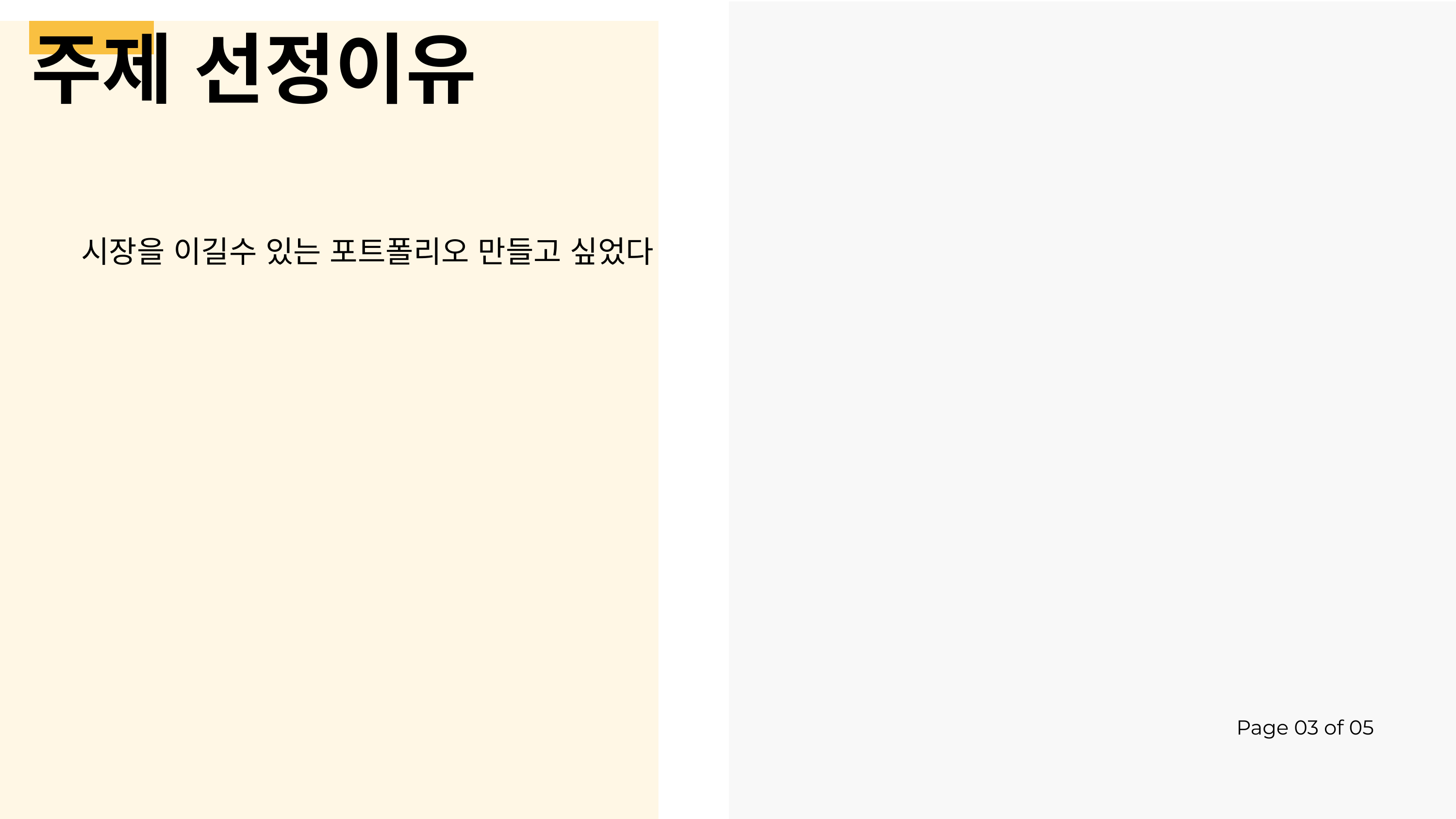

주제 선정이유
시장을 이길수 있는 포트폴리오 만들고 싶었다
Page 03 of 05